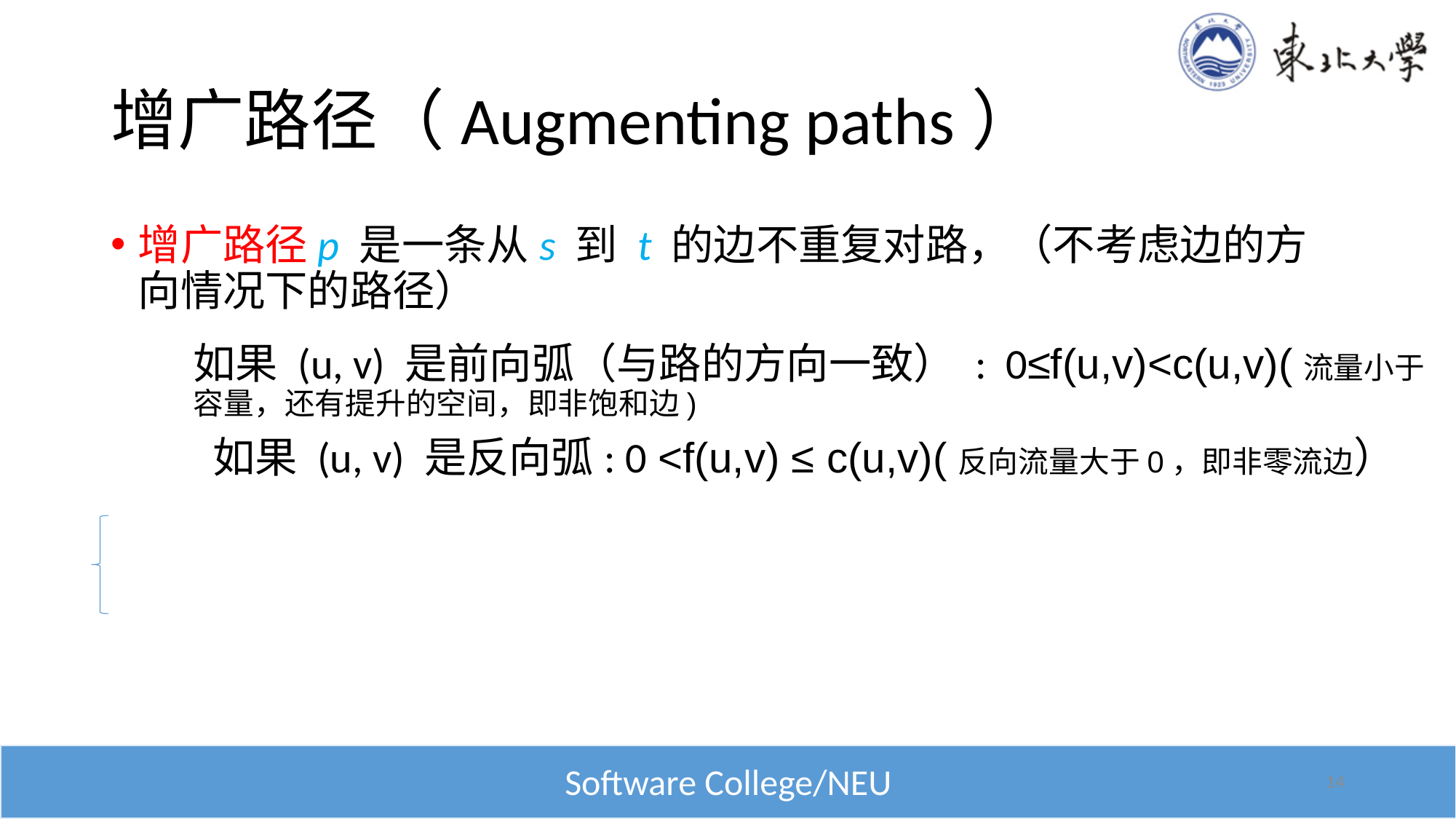

# 增广路径（Augmenting paths）
增广路径p 是一条从s 到 t 的边不重复对路，（不考虑边的方向情况下的路径）

如果 (u, v) 是前向弧（与路的方向一致） :  0≤f(u,v)<c(u,v)(流量小于容量，还有提升的空间，即非饱和边)
 如果 (u, v) 是反向弧: 0 <f(u,v) ≤ c(u,v)(反向流量大于0，即非零流边）